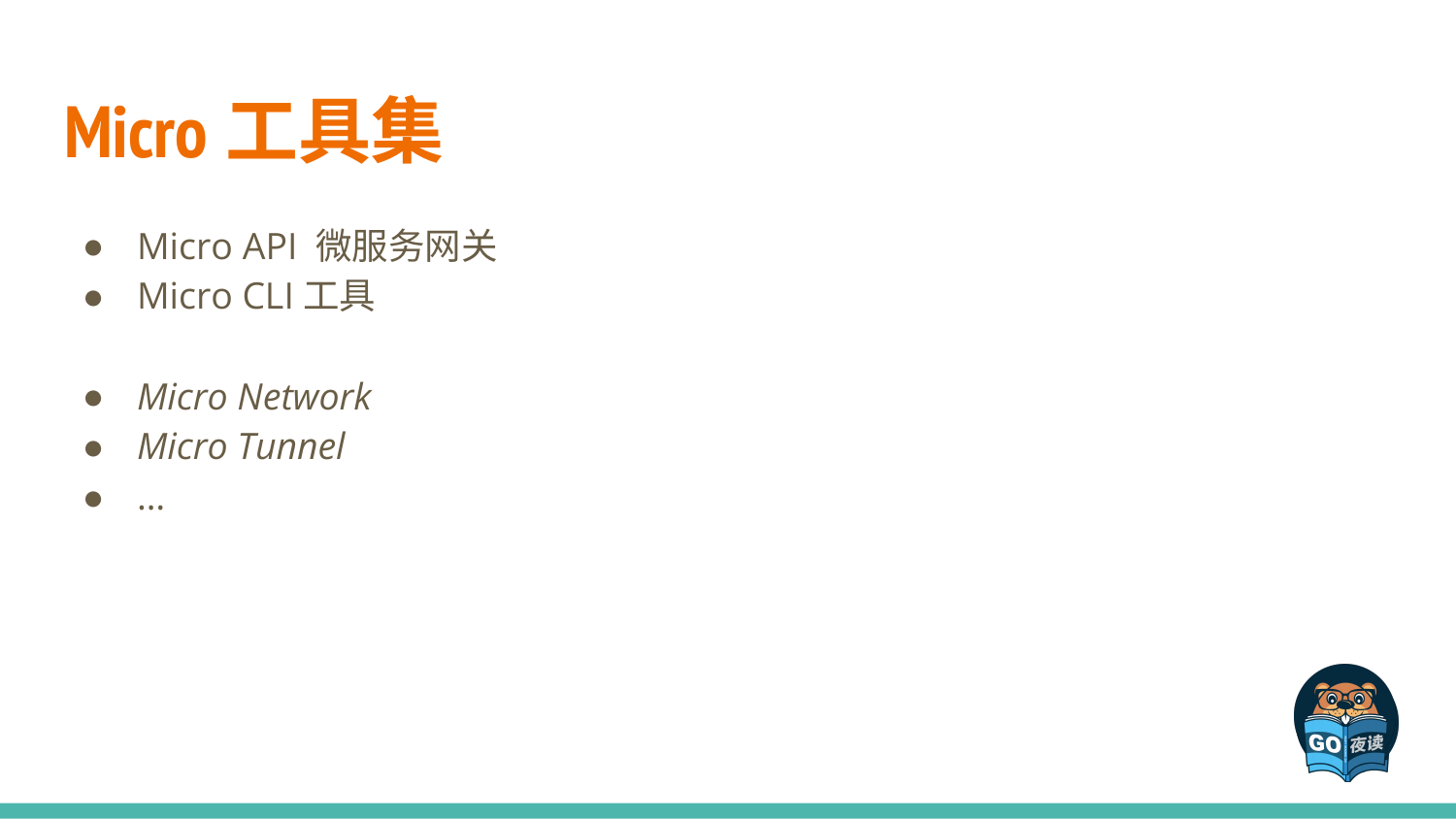

# Micro工具集

Micro API 微服务网关
Micro CLI工具

Micro Network
Micro Tunnel
…